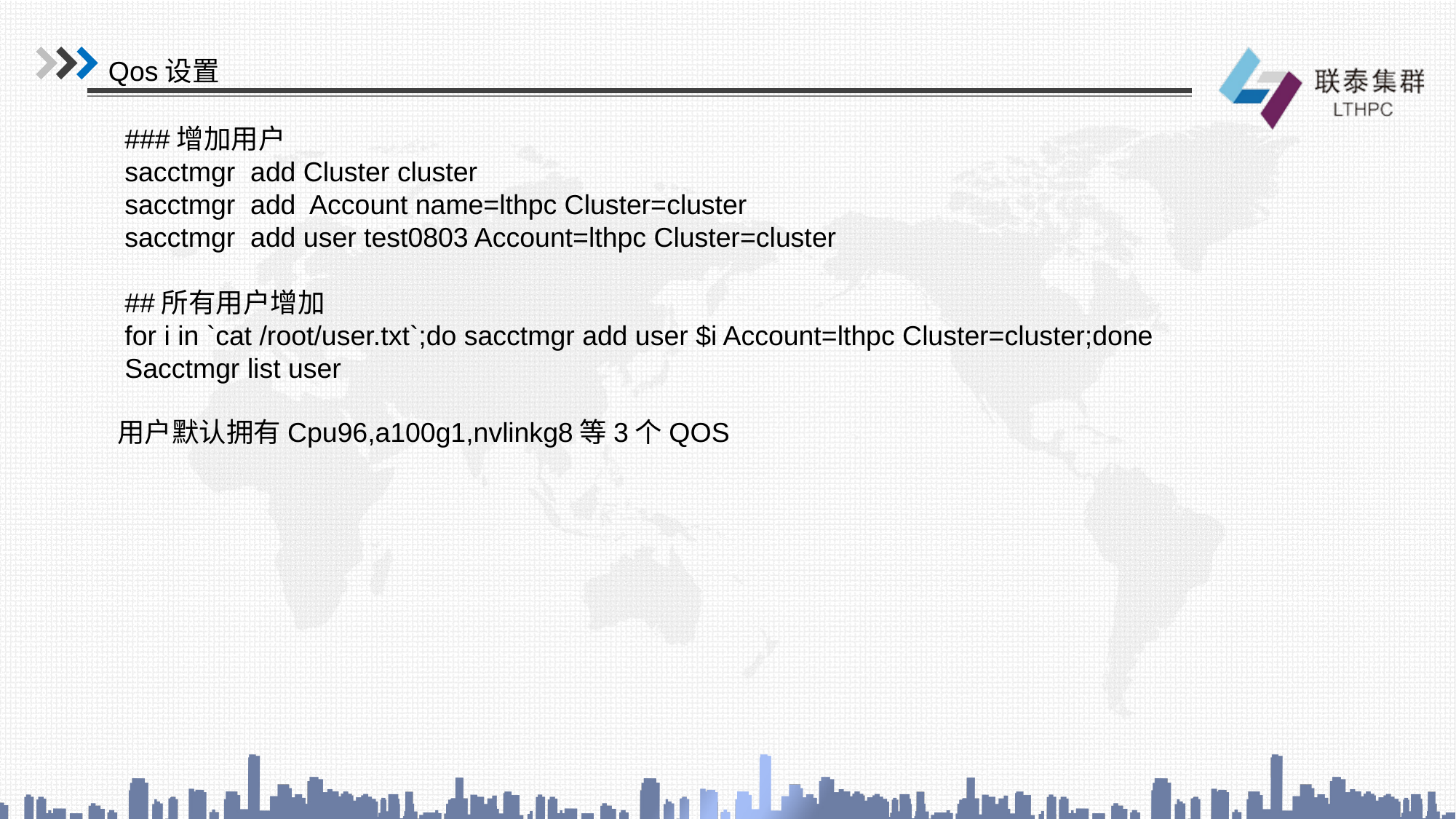

Qos设置
###增加用户
sacctmgr  add Cluster cluster
sacctmgr  add  Account name=lthpc Cluster=cluster
sacctmgr  add user test0803 Account=lthpc Cluster=cluster

##所有用户增加
for i in `cat /root/user.txt`;do sacctmgr add user $i Account=lthpc Cluster=cluster;done
Sacctmgr list user

用户默认拥有Cpu96,a100g1,nvlinkg8等3个QOS